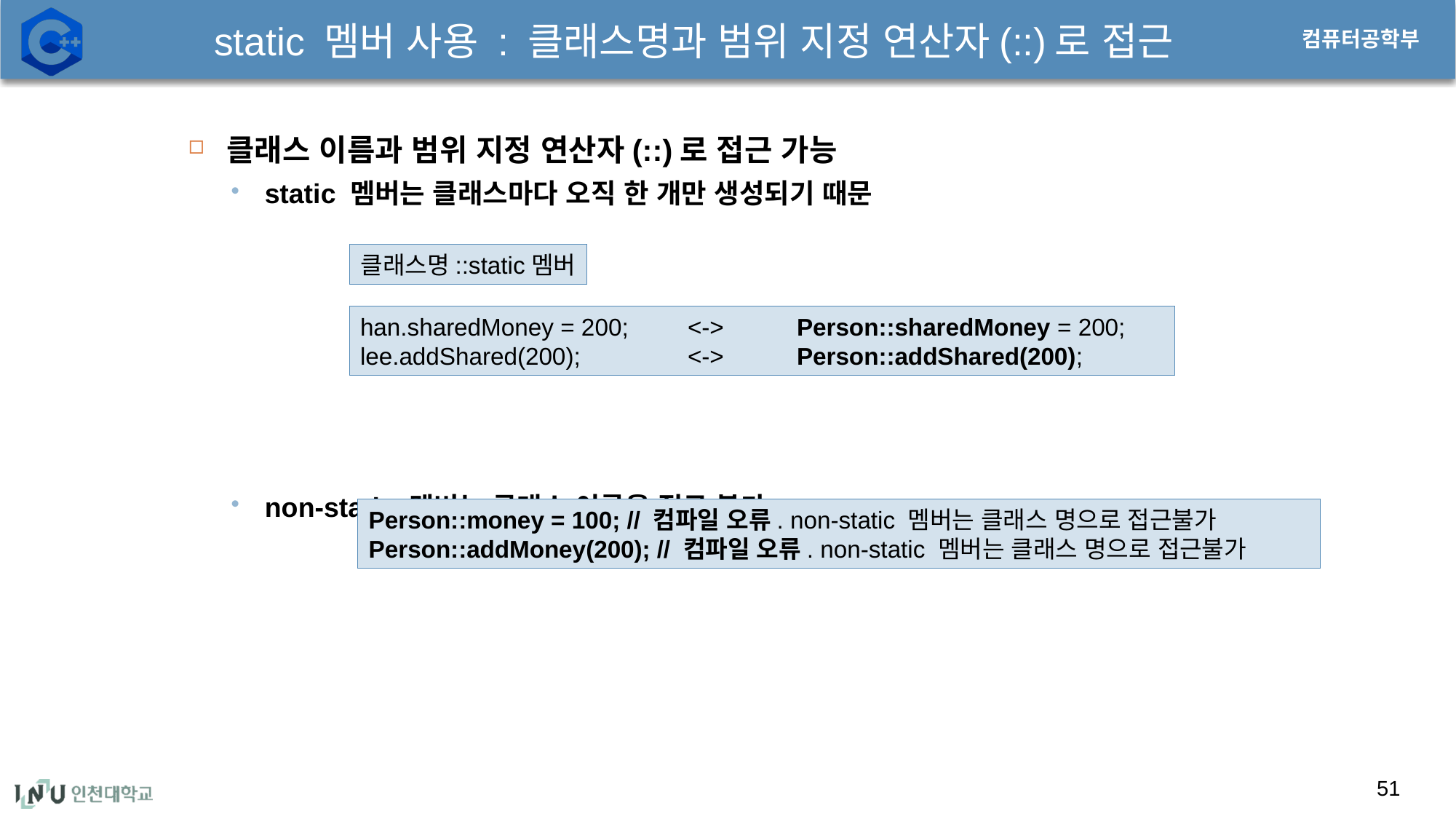

# static 멤버 사용 : 클래스명과 범위 지정 연산자(::)로 접근
클래스 이름과 범위 지정 연산자(::)로 접근 가능
static 멤버는 클래스마다 오직 한 개만 생성되기 때문

non-static 멤버는 클래스 이름을 접근 불가
클래스명::static멤버
han.sharedMoney = 200; 	<-> 	Person::sharedMoney = 200; lee.addShared(200); 	<-> 	Person::addShared(200);
Person::money = 100; // 컴파일 오류. non-static 멤버는 클래스 명으로 접근불가
Person::addMoney(200); // 컴파일 오류. non-static 멤버는 클래스 명으로 접근불가